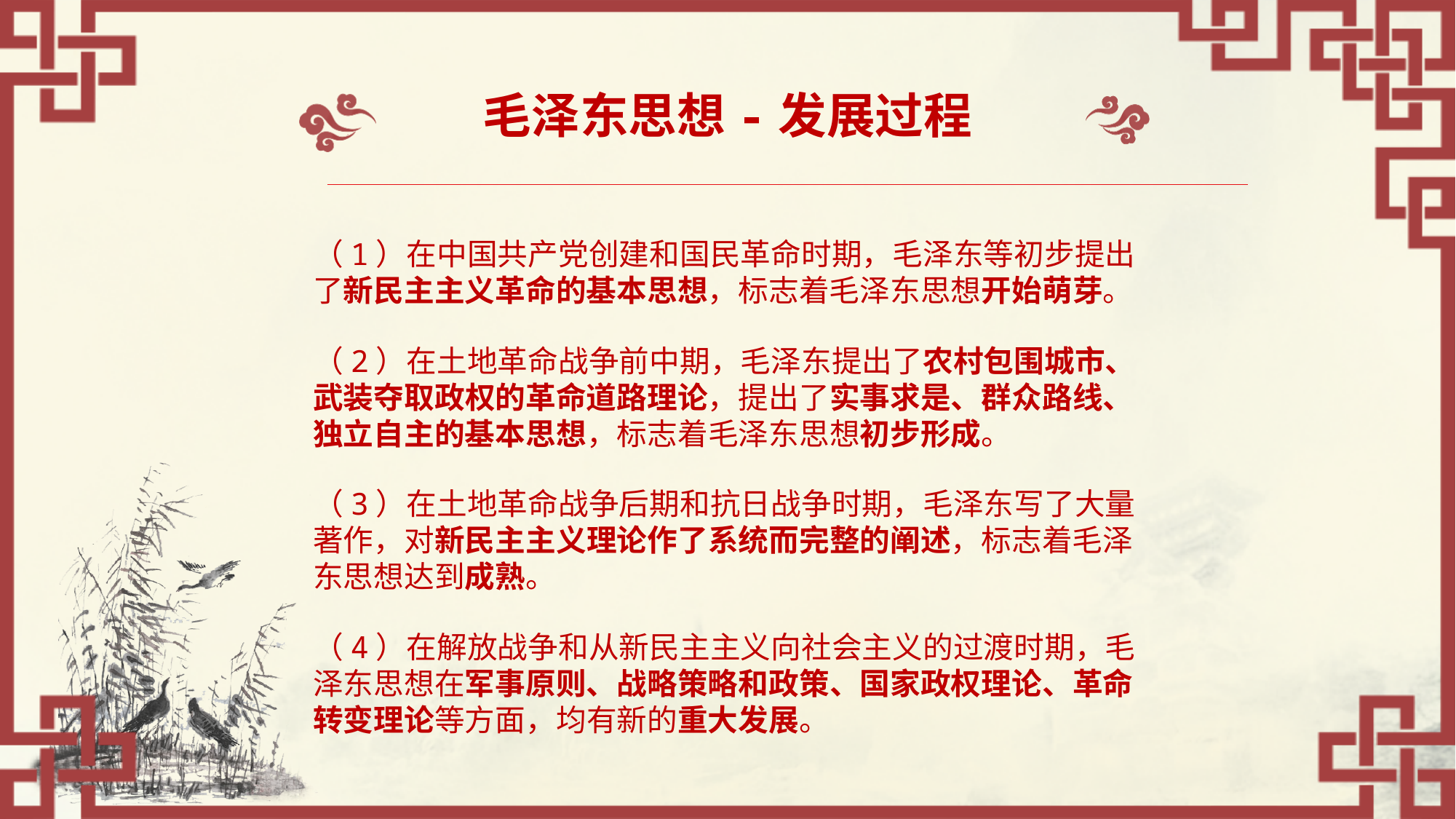

毛泽东思想-发展过程
（1）在中国共产党创建和国民革命时期，毛泽东等初步提出了新民主主义革命的基本思想，标志着毛泽东思想开始萌芽。
（2）在土地革命战争前中期，毛泽东提出了农村包围城市、武装夺取政权的革命道路理论，提出了实事求是、群众路线、独立自主的基本思想，标志着毛泽东思想初步形成。
（3）在土地革命战争后期和抗日战争时期，毛泽东写了大量著作，对新民主主义理论作了系统而完整的阐述，标志着毛泽东思想达到成熟。
（4）在解放战争和从新民主主义向社会主义的过渡时期，毛泽东思想在军事原则、战略策略和政策、国家政权理论、革命转变理论等方面，均有新的重大发展。